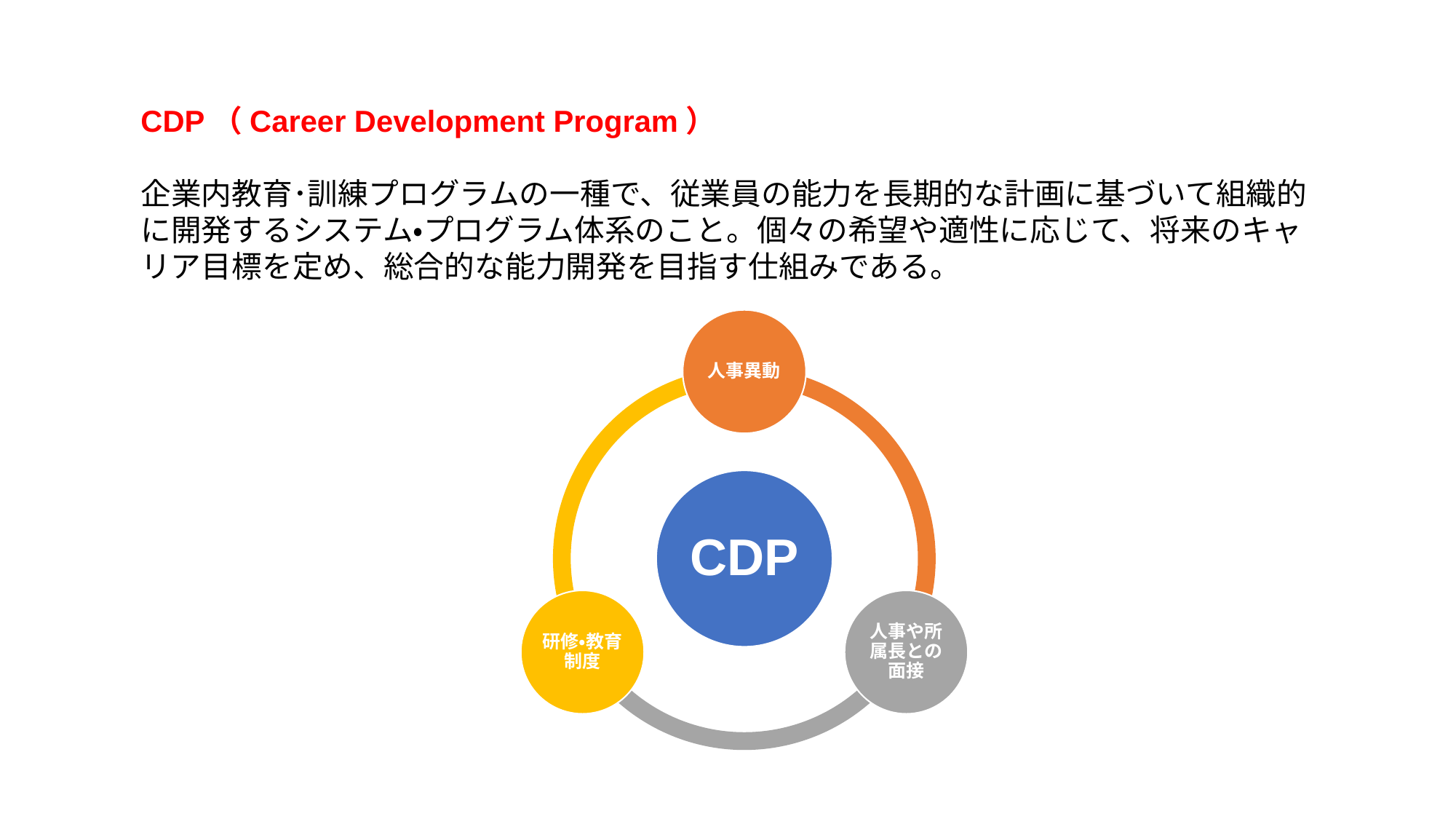

CDP（Career Development Program）

企業内教育･訓練プログラムの一種で、従業員の能力を長期的な計画に基づいて組織的に開発するシステム・プログラム体系のこと。個々の希望や適性に応じて、将来のキャリア目標を定め、総合的な能力開発を目指す仕組みである。
CDP
人事異動
人事や所属長との面接
研修・教育制度